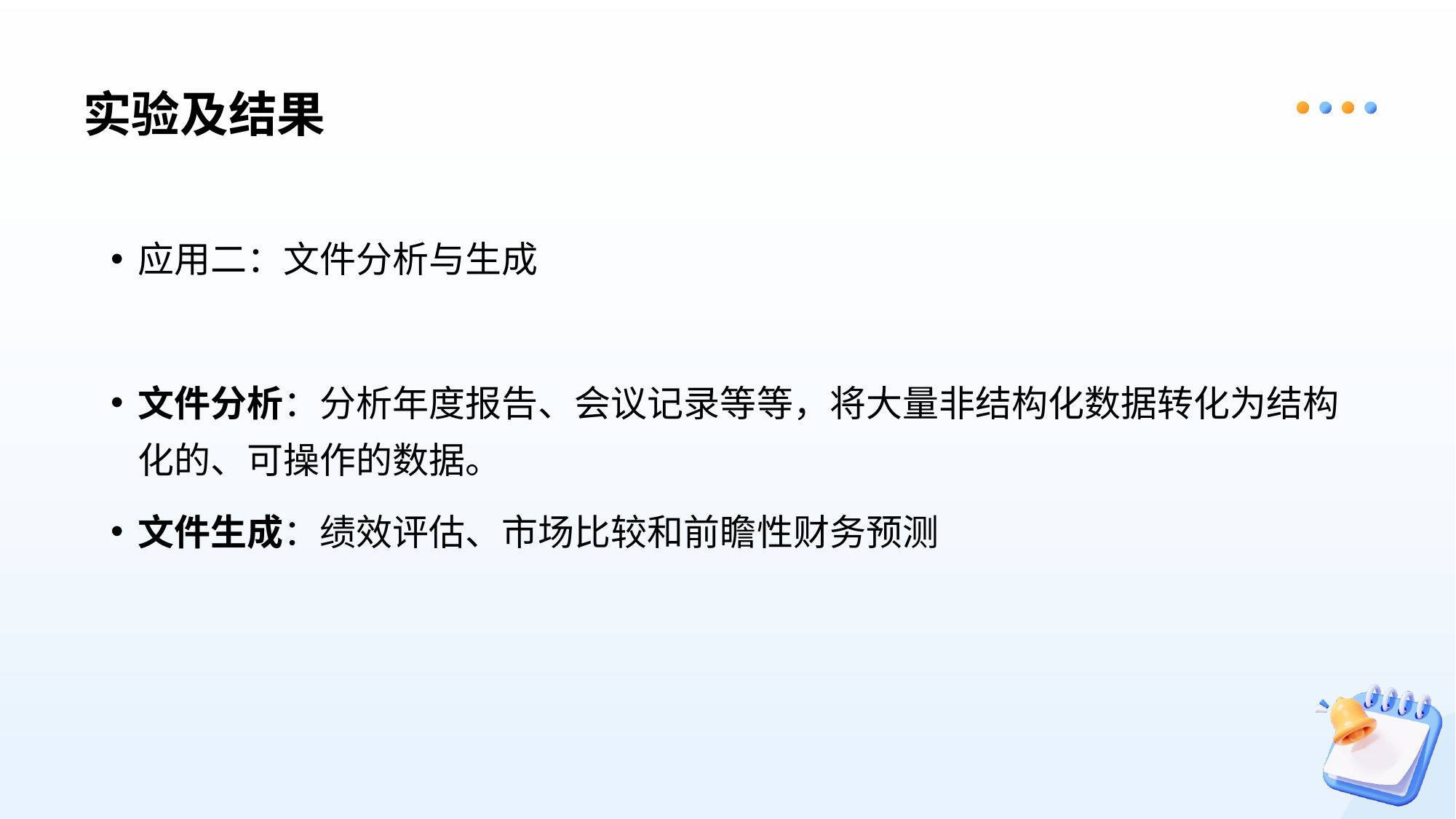

# 实验及结果
应用二：文件分析与生成

文件分析：分析年度报告、会议记录等等，将大量非结构化数据转化为结构化的、可操作的数据。
文件生成：绩效评估、市场比较和前瞻性财务预测